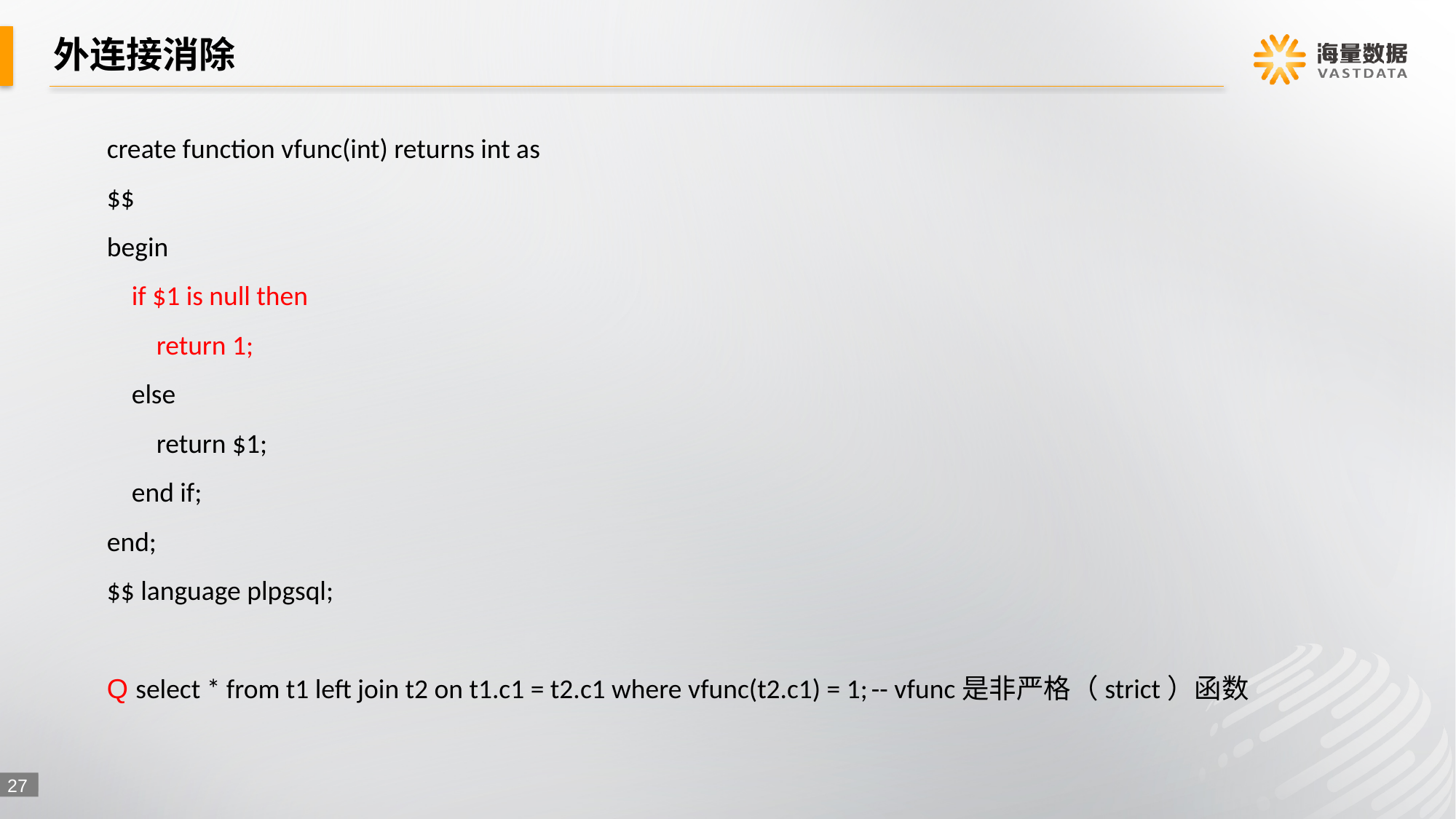

# 外连接消除
create function vfunc(int) returns int as
$$
begin
    if $1 is null then
        return 1;
    else
        return $1;
    end if;
end;
$$ language plpgsql;

Q select * from t1 left join t2 on t1.c1 = t2.c1 where vfunc(t2.c1) = 1;	-- vfunc是非严格（strict）函数